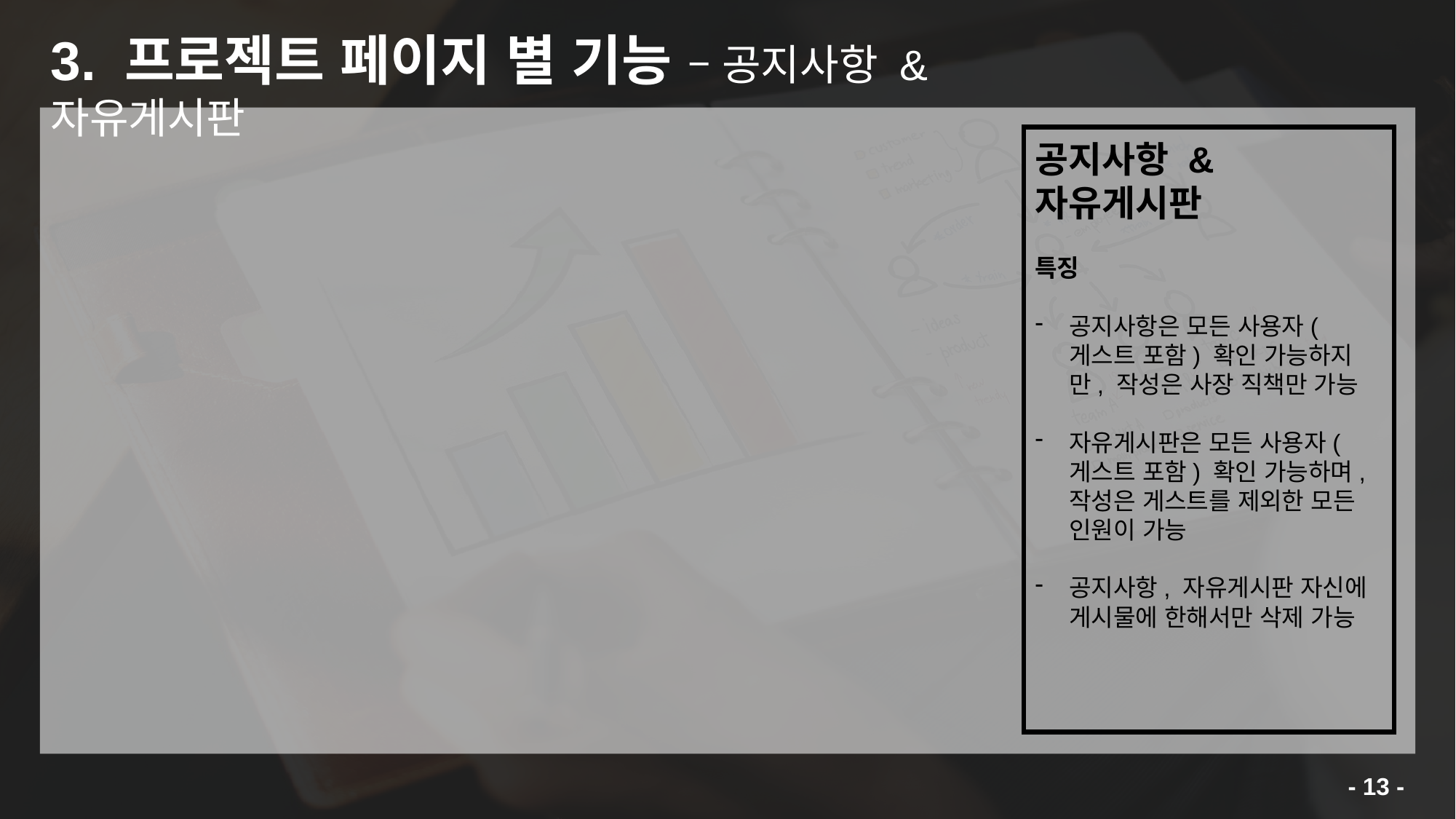

3. 프로젝트 페이지 별 기능 – 공지사항 & 자유게시판
공지사항 & 자유게시판

특징

공지사항은 모든 사용자( 게스트 포함) 확인 가능하지만, 작성은 사장 직책만 가능

자유게시판은 모든 사용자(게스트 포함) 확인 가능하며, 작성은 게스트를 제외한 모든 인원이 가능

공지사항, 자유게시판 자신에 게시물에 한해서만 삭제 가능
13